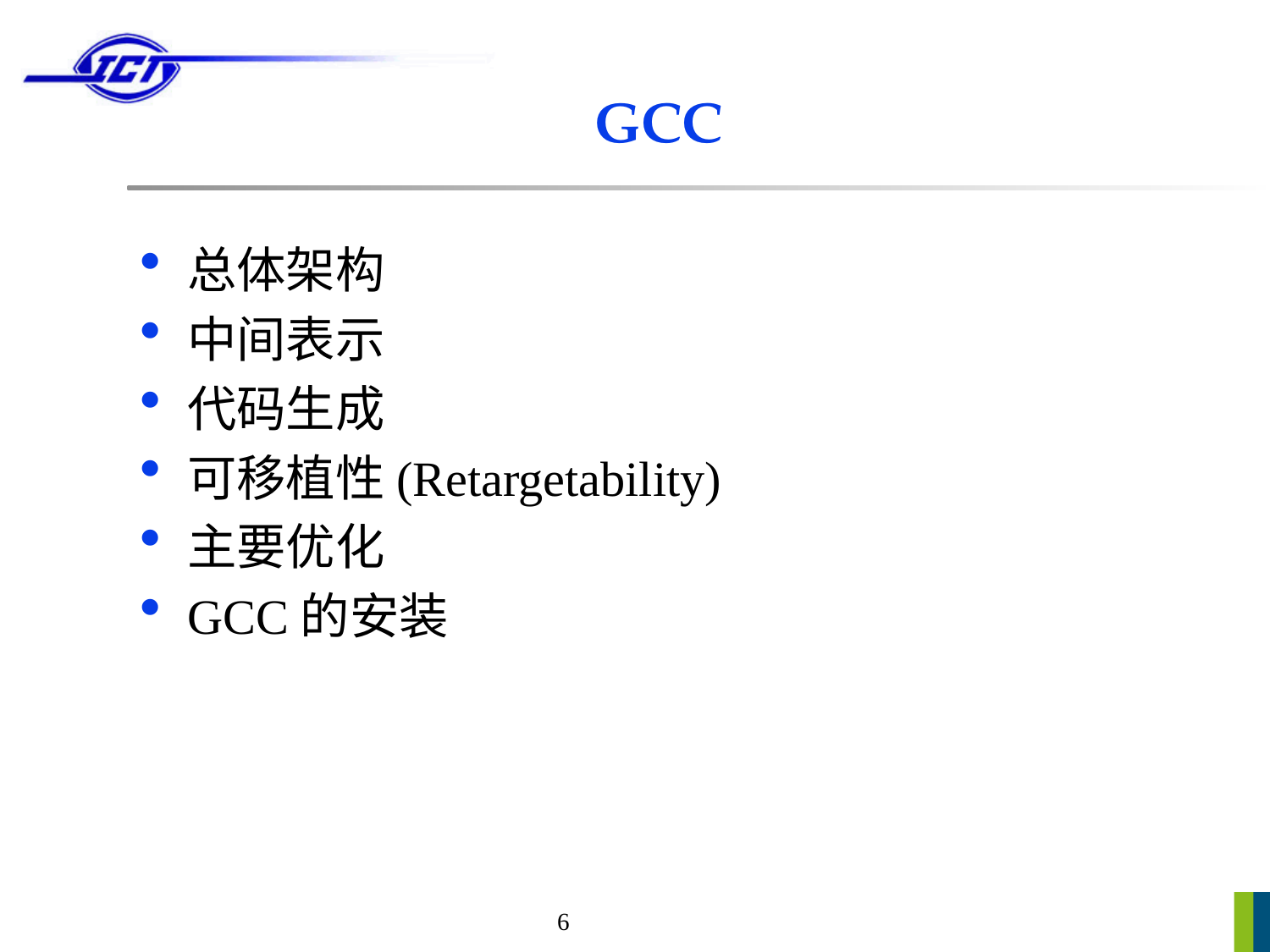

# GCC
总体架构
中间表示
代码生成
可移植性(Retargetability)
主要优化
GCC的安装